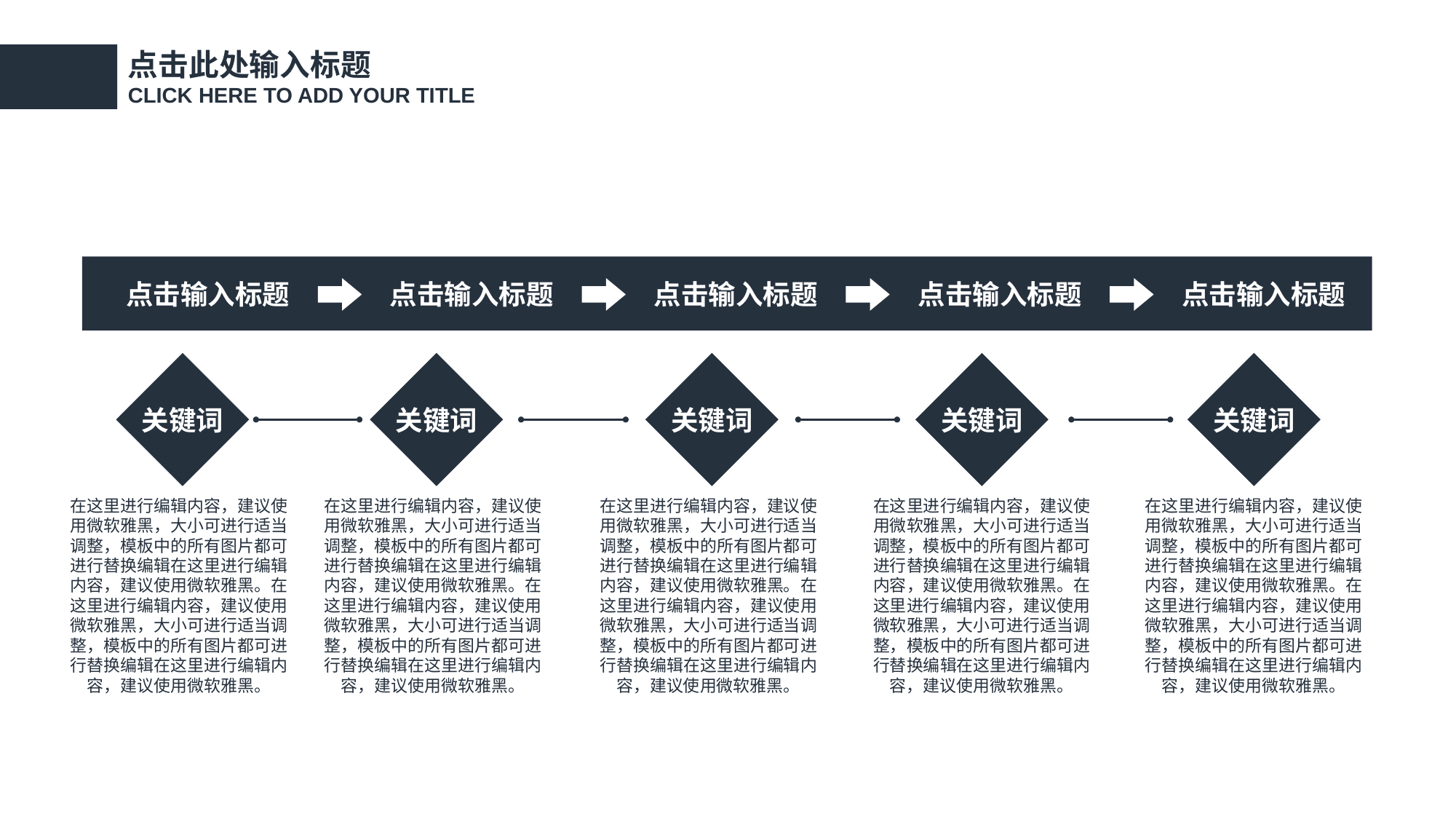

点击此处输入标题
CLICK HERE TO ADD YOUR TITLE

点击输入标题
点击输入标题
点击输入标题
点击输入标题
点击输入标题

关键词
关键词
关键词
关键词
关键词
在这里进行编辑内容，建议使用微软雅黑，大小可进行适当调整，模板中的所有图片都可进行替换编辑在这里进行编辑内容，建议使用微软雅黑。在这里进行编辑内容，建议使用微软雅黑，大小可进行适当调整，模板中的所有图片都可进行替换编辑在这里进行编辑内容，建议使用微软雅黑。
在这里进行编辑内容，建议使用微软雅黑，大小可进行适当调整，模板中的所有图片都可进行替换编辑在这里进行编辑内容，建议使用微软雅黑。在这里进行编辑内容，建议使用微软雅黑，大小可进行适当调整，模板中的所有图片都可进行替换编辑在这里进行编辑内容，建议使用微软雅黑。
在这里进行编辑内容，建议使用微软雅黑，大小可进行适当调整，模板中的所有图片都可进行替换编辑在这里进行编辑内容，建议使用微软雅黑。在这里进行编辑内容，建议使用微软雅黑，大小可进行适当调整，模板中的所有图片都可进行替换编辑在这里进行编辑内容，建议使用微软雅黑。
在这里进行编辑内容，建议使用微软雅黑，大小可进行适当调整，模板中的所有图片都可进行替换编辑在这里进行编辑内容，建议使用微软雅黑。在这里进行编辑内容，建议使用微软雅黑，大小可进行适当调整，模板中的所有图片都可进行替换编辑在这里进行编辑内容，建议使用微软雅黑。
在这里进行编辑内容，建议使用微软雅黑，大小可进行适当调整，模板中的所有图片都可进行替换编辑在这里进行编辑内容，建议使用微软雅黑。在这里进行编辑内容，建议使用微软雅黑，大小可进行适当调整，模板中的所有图片都可进行替换编辑在这里进行编辑内容，建议使用微软雅黑。